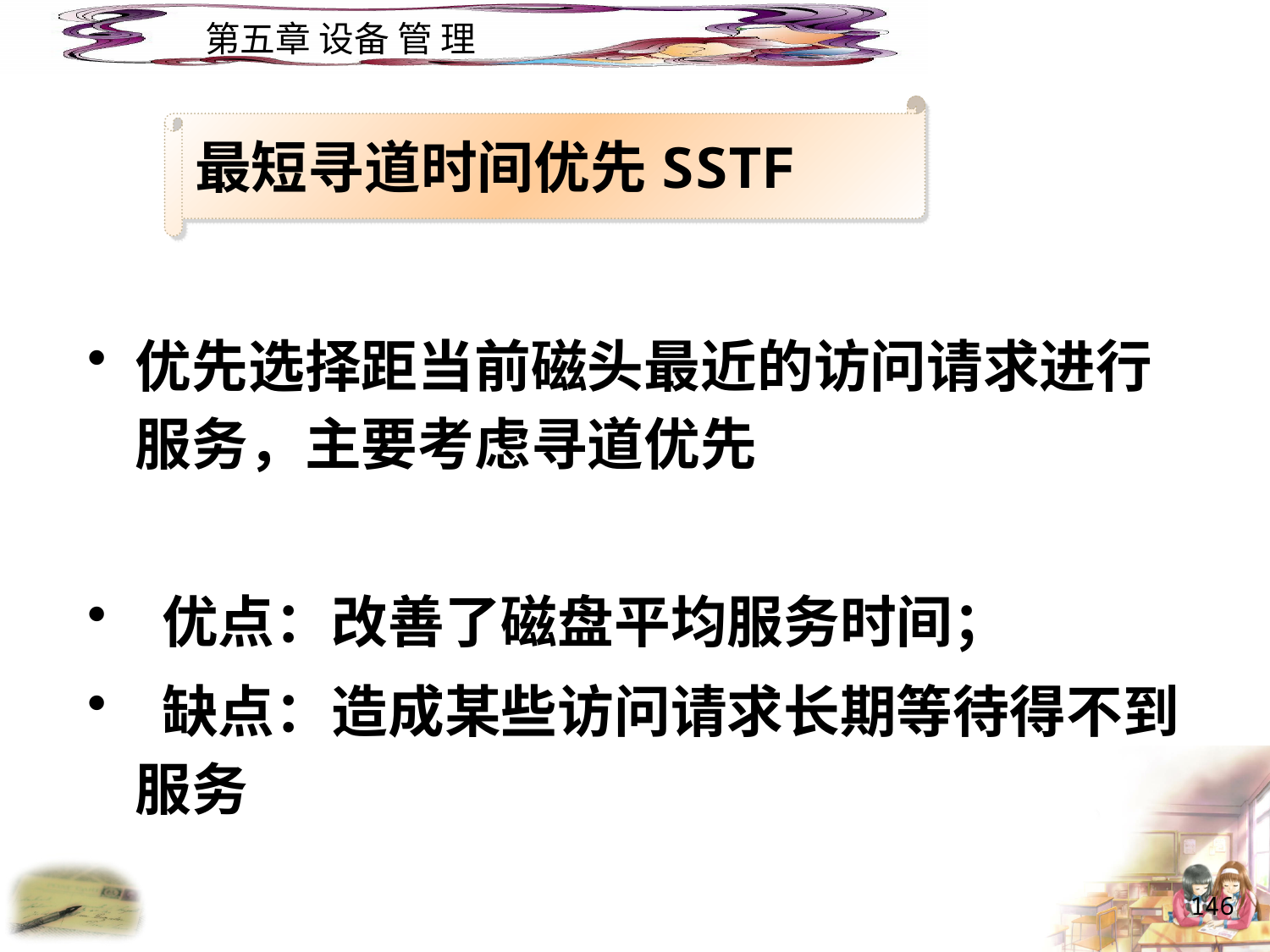

最短寻道时间优先SSTF
优先选择距当前磁头最近的访问请求进行服务，主要考虑寻道优先

 优点：改善了磁盘平均服务时间；
 缺点：造成某些访问请求长期等待得不到服务
146